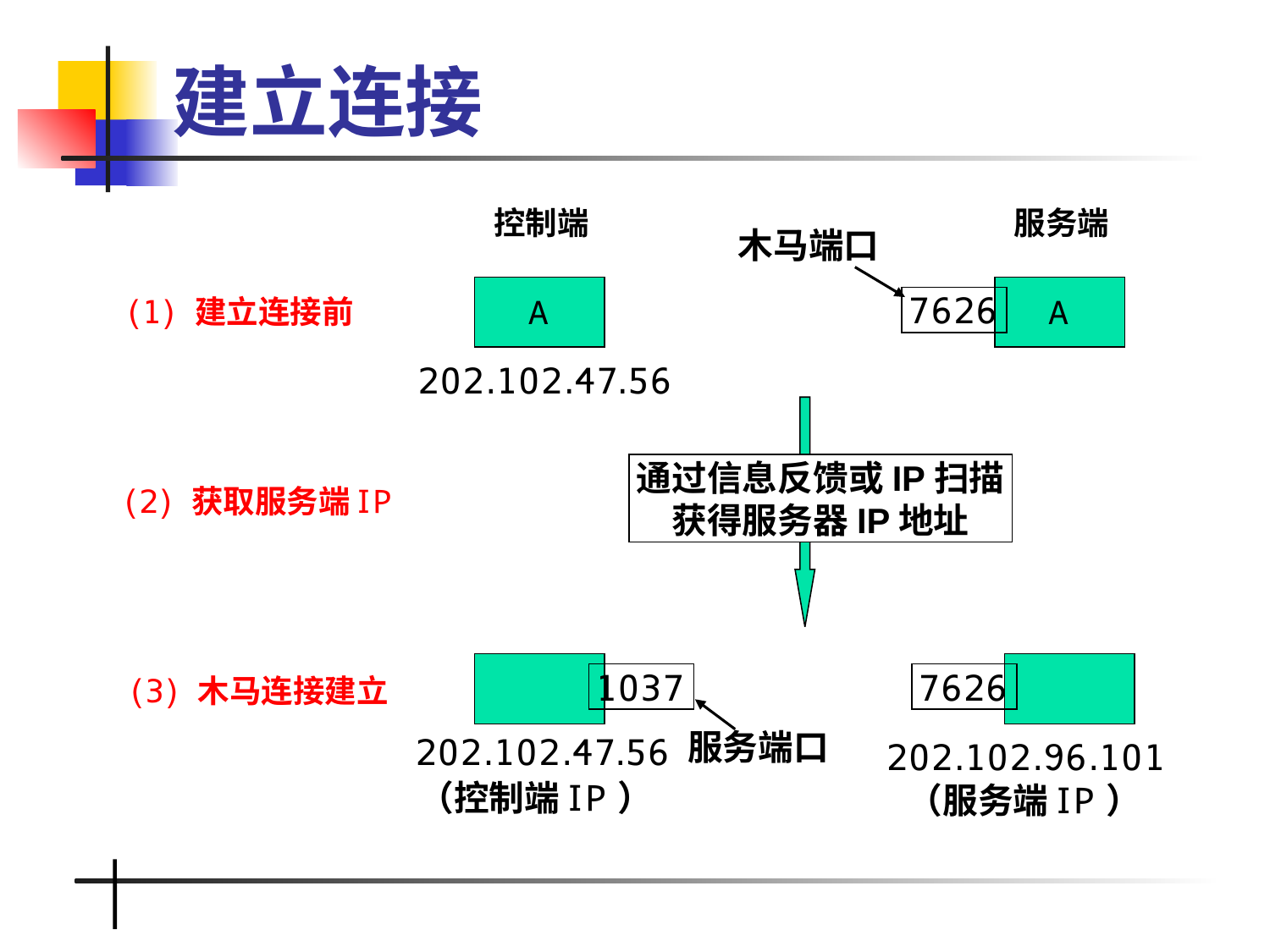

# 建立连接
控制端
服务端
木马端口

A
A
7626
(1) 建立连接前
202.102.47.56

通过信息反馈或IP扫描
获得服务器IP地址
(2) 获取服务端IP

1037
7626
(3) 木马连接建立

服务端口
202.102.47.56
202.102.96.101
（控制端IP）
（服务端IP）